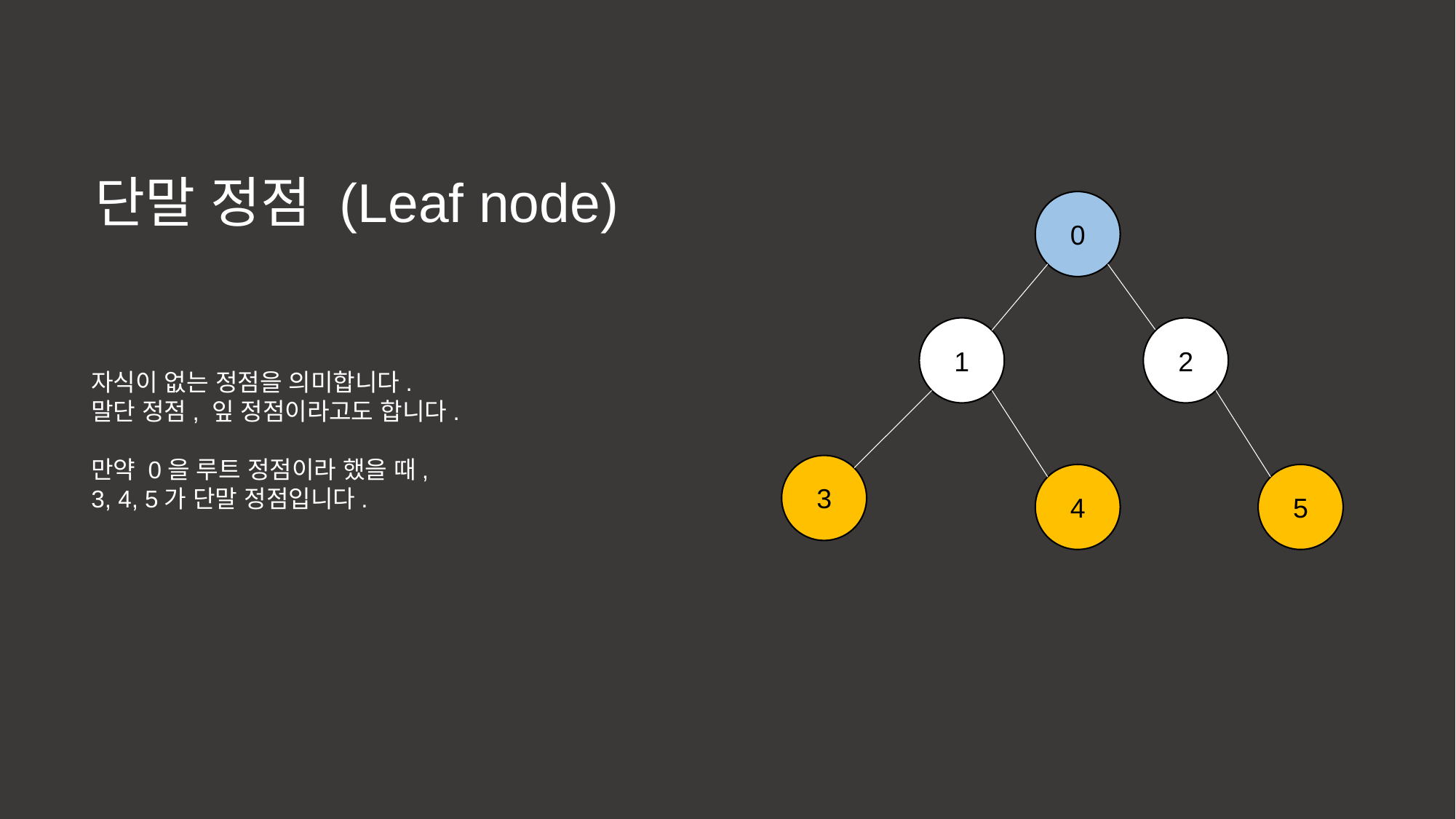

단말 정점 (Leaf node)
0
1
2
자식이 없는 정점을 의미합니다.
말단 정점, 잎 정점이라고도 합니다.

만약 0을 루트 정점이라 했을 때,
3, 4, 5가 단말 정점입니다.

3
4
5